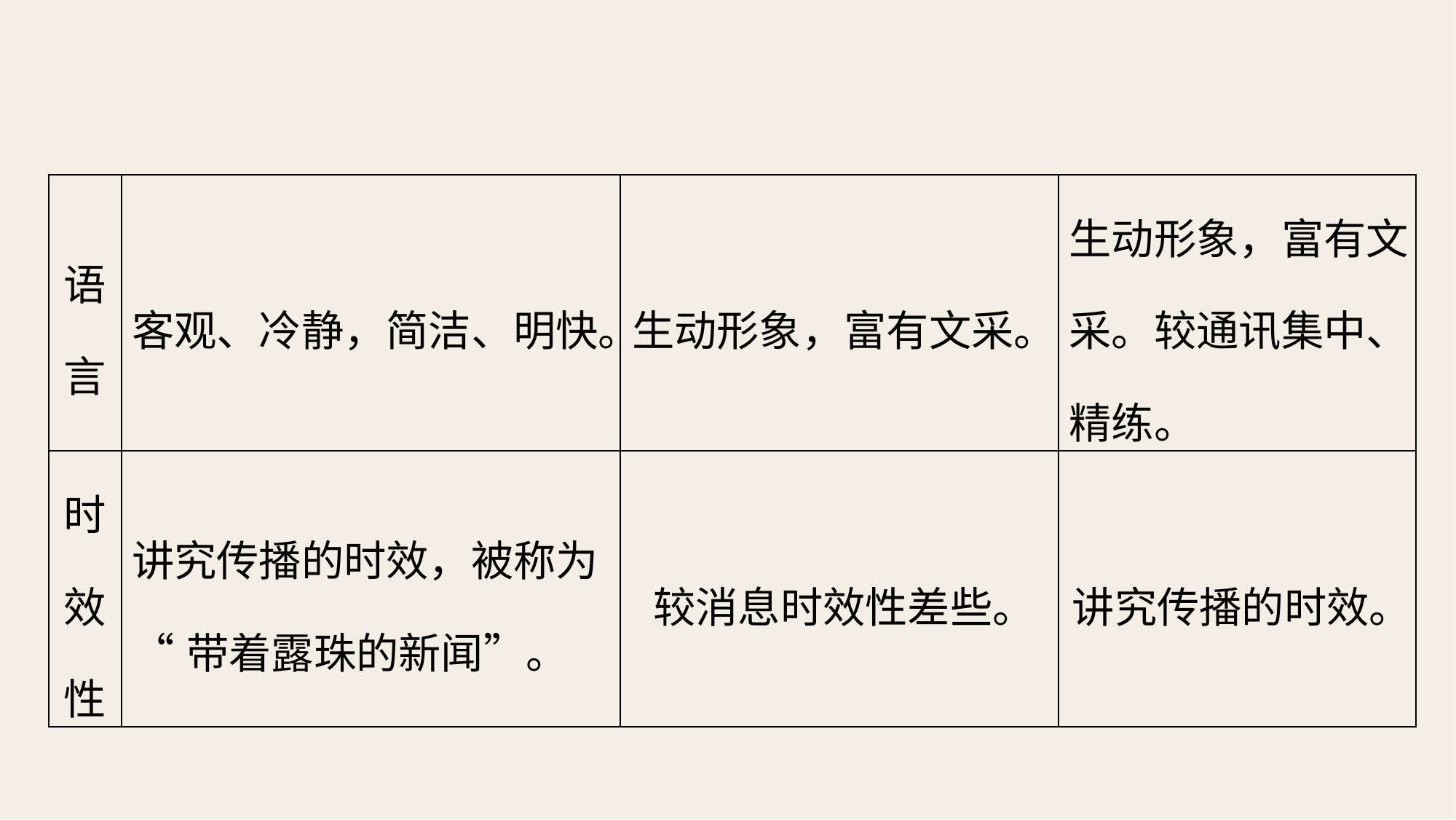

| 语言 | 客观、冷静，简洁、明快。 | 生动形象，富有文采。 | 生动形象，富有文 采。较通讯集中、 精练。 |
| --- | --- | --- | --- |
| 时效性 | 讲究传播的时效，被称为 “带着露珠的新闻”。 | 较消息时效性差些。 | 讲究传播的时效。 |